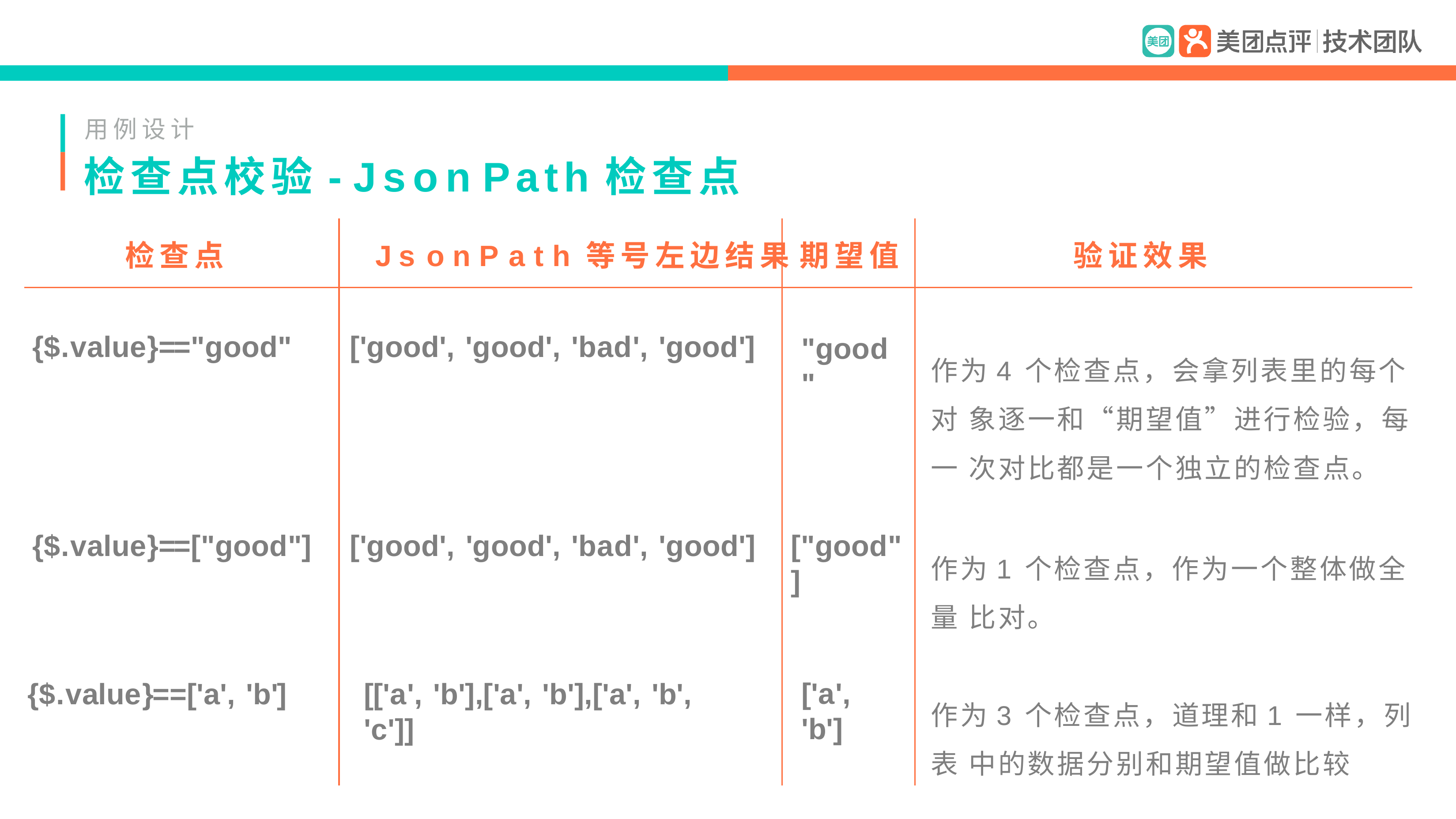

用例设计
# 检查点校验- Json Path检查点

验证效果
检查点	Js o n P a t h 等号左边结果	期望值

{$.value}=="good"
['good', 'good', 'bad', 'good']
"good"
作为4个检查点，会拿列表里的每个对 象逐一和“期望值”进行检验，每一 次对比都是一个独立的检查点。
{$.value}==["good"]
['good', 'good', 'bad', 'good']
["good"]
作为1个检查点，作为一个整体做全量 比对。
['a', 'b']
{$.value}==['a', 'b']
[['a', 'b'],['a', 'b'],['a', 'b', 'c']]
作为3个检查点，道理和1一样，列表 中的数据分别和期望值做比较